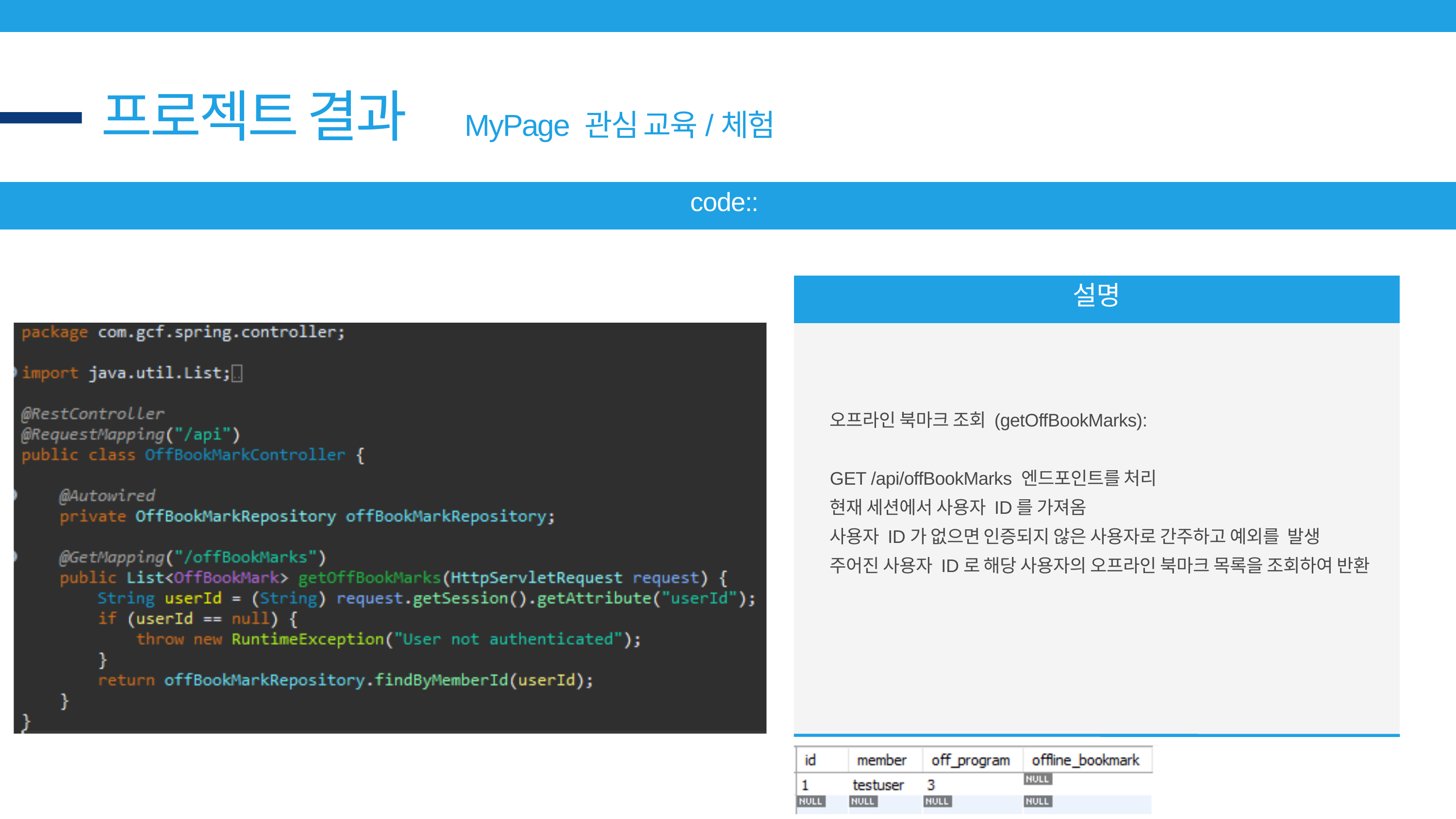

프로젝트 결과
MyPage 관심 교육/체험

code::

설명

오프라인 북마크 조회 (getOffBookMarks):

GET /api/offBookMarks 엔드포인트를 처리
현재 세션에서 사용자 ID를 가져옴
사용자 ID가 없으면 인증되지 않은 사용자로 간주하고 예외를  발생
주어진 사용자 ID로 해당 사용자의 오프라인 북마크 목록을 조회하여 반환